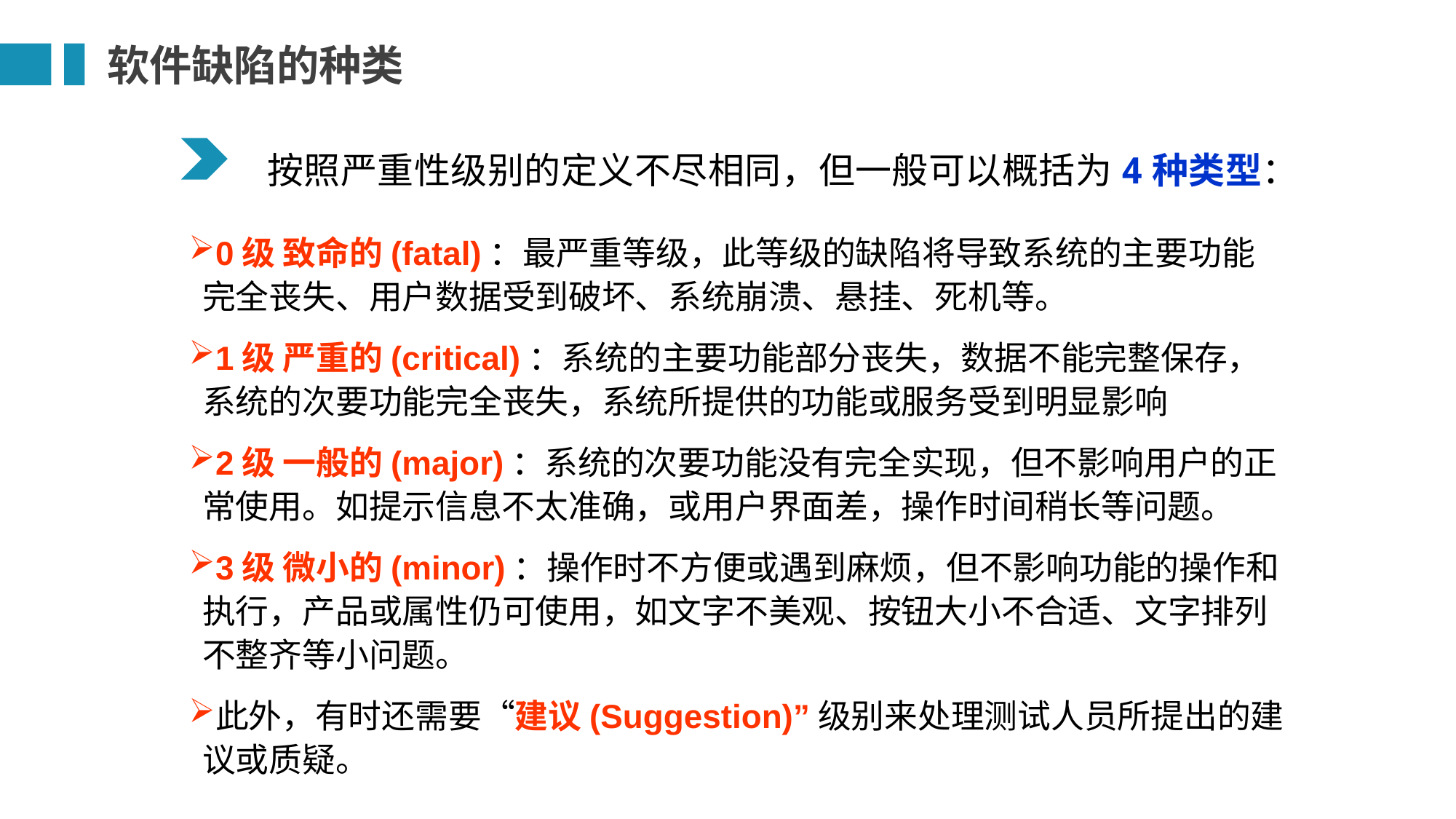

软件缺陷的种类

按照严重性级别的定义不尽相同，但一般可以概括为4种类型：

0级 致命的(fatal)：最严重等级，此等级的缺陷将导致系统的主要功能完全丧失、用户数据受到破坏、系统崩溃、悬挂、死机等。
1级 严重的(critical)：系统的主要功能部分丧失，数据不能完整保存，系统的次要功能完全丧失，系统所提供的功能或服务受到明显影响
2级 一般的(major)：系统的次要功能没有完全实现，但不影响用户的正常使用。如提示信息不太准确，或用户界面差，操作时间稍长等问题。
3级 微小的(minor)：操作时不方便或遇到麻烦，但不影响功能的操作和执行，产品或属性仍可使用，如文字不美观、按钮大小不合适、文字排列不整齐等小问题。
此外，有时还需要“建议(Suggestion)”级别来处理测试人员所提出的建议或质疑。
31